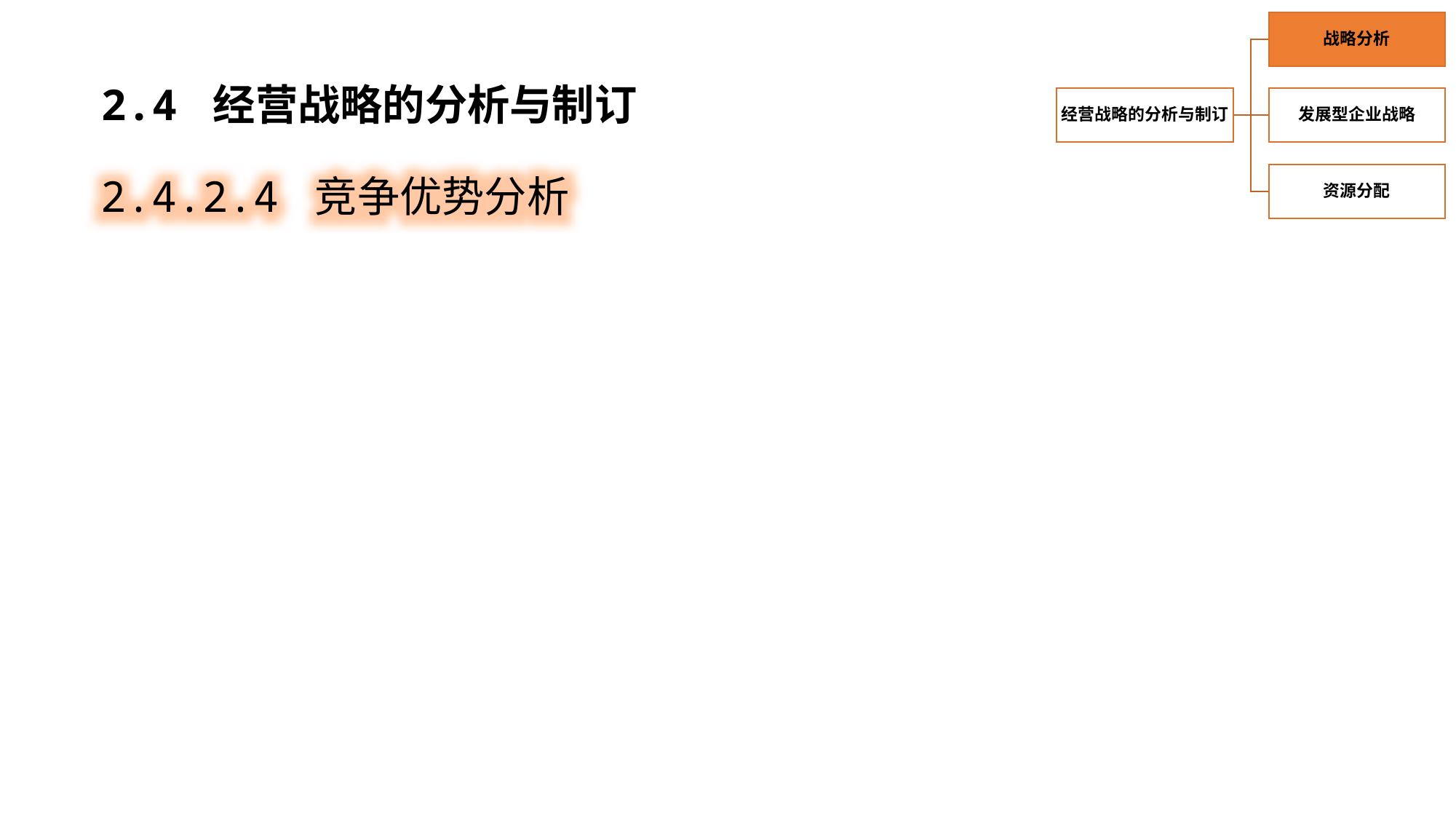

经营战略的分析与制订
战略分析
发展型企业战略
资源分配
2.4 经营战略的分析与制订
2.4.2.4 竞争优势分析